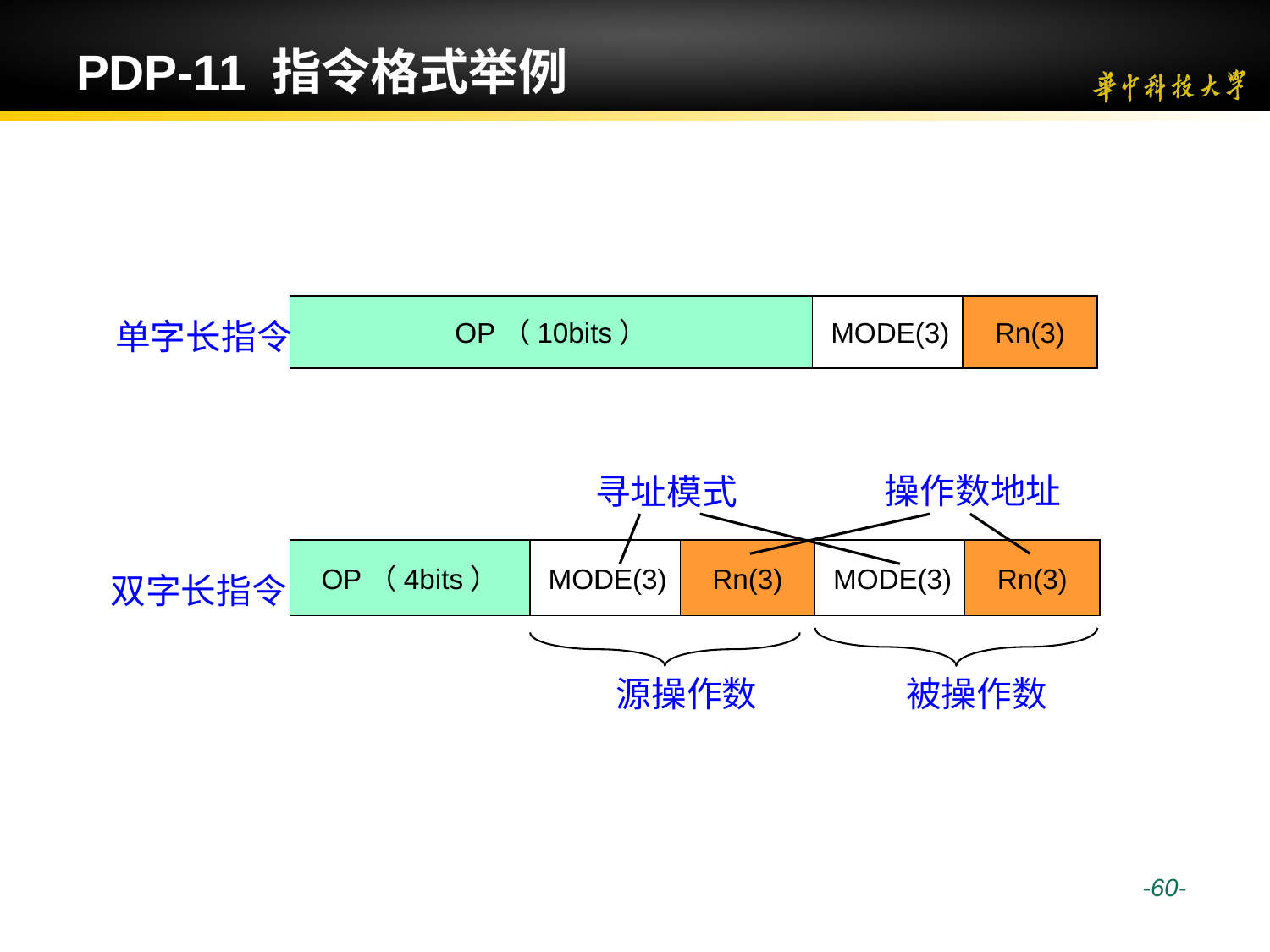

# PDP-11 指令格式举例
OP（10bits）
MODE(3)
Rn(3)
单字长指令
操作数地址
寻址模式

OP（4bits）
MODE(3)
Rn(3)
MODE(3)
Rn(3)
双字长指令
源操作数
被操作数
 -60-